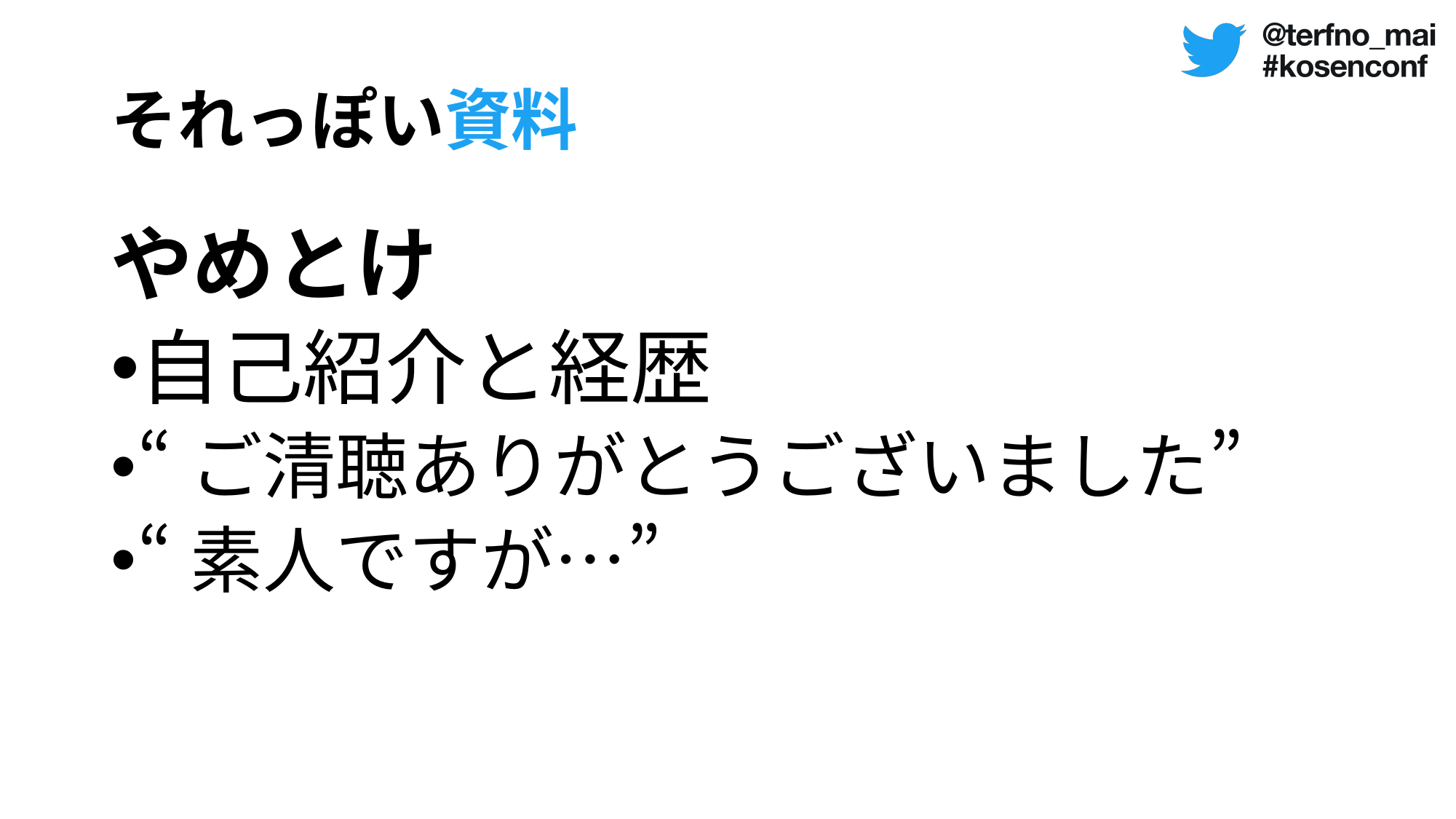

# それっぽい資料
やめとけ
自己紹介と経歴
“ご清聴ありがとうございました”
“素人ですが…”